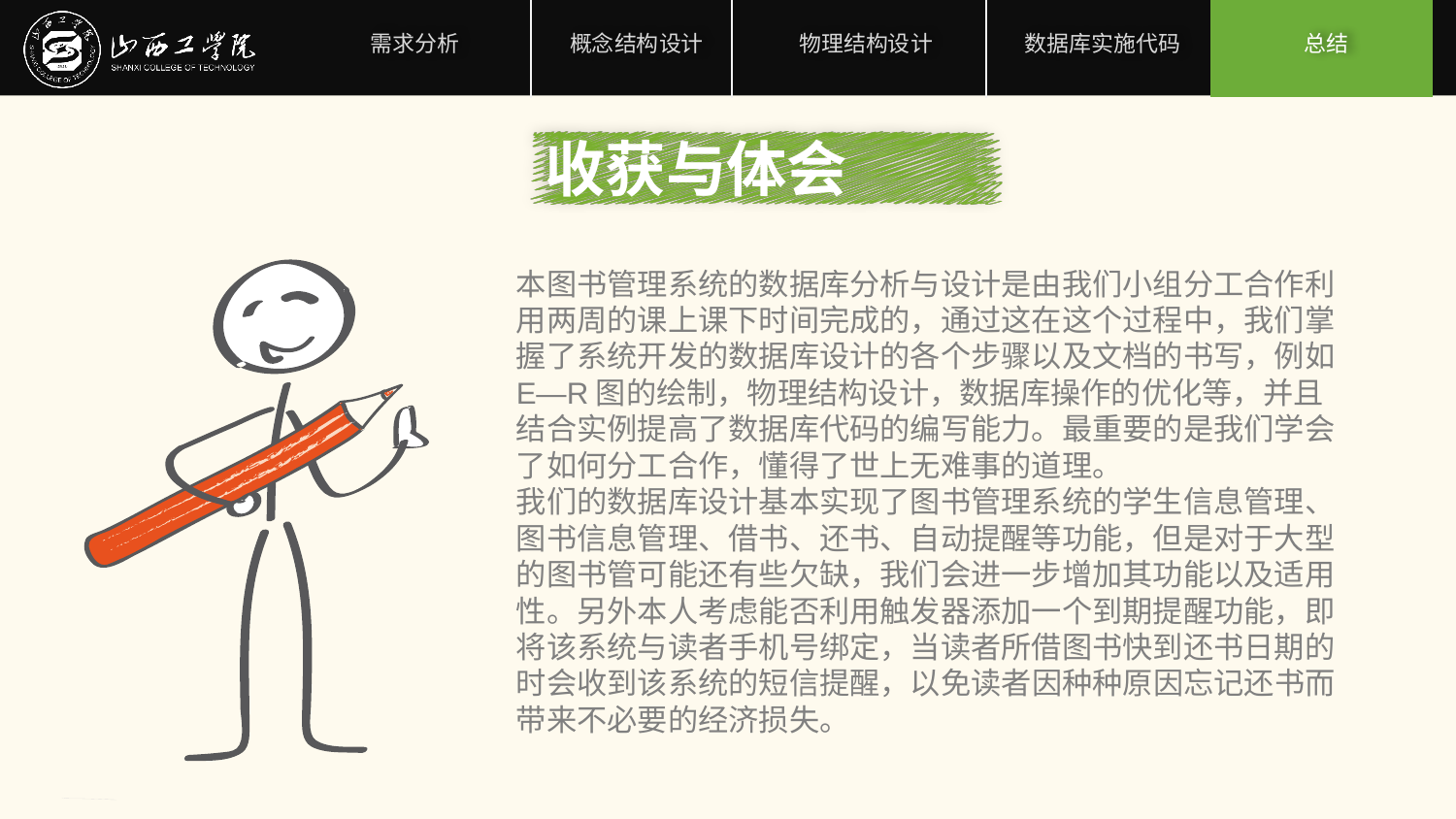

收获与体会

本图书管理系统的数据库分析与设计是由我们小组分工合作利用两周的课上课下时间完成的，通过这在这个过程中，我们掌握了系统开发的数据库设计的各个步骤以及文档的书写，例如E—R图的绘制，物理结构设计，数据库操作的优化等，并且结合实例提高了数据库代码的编写能力。最重要的是我们学会了如何分工合作，懂得了世上无难事的道理。
我们的数据库设计基本实现了图书管理系统的学生信息管理、图书信息管理、借书、还书、自动提醒等功能，但是对于大型的图书管可能还有些欠缺，我们会进一步增加其功能以及适用性。另外本人考虑能否利用触发器添加一个到期提醒功能，即将该系统与读者手机号绑定，当读者所借图书快到还书日期的时会收到该系统的短信提醒，以免读者因种种原因忘记还书而带来不必要的经济损失。